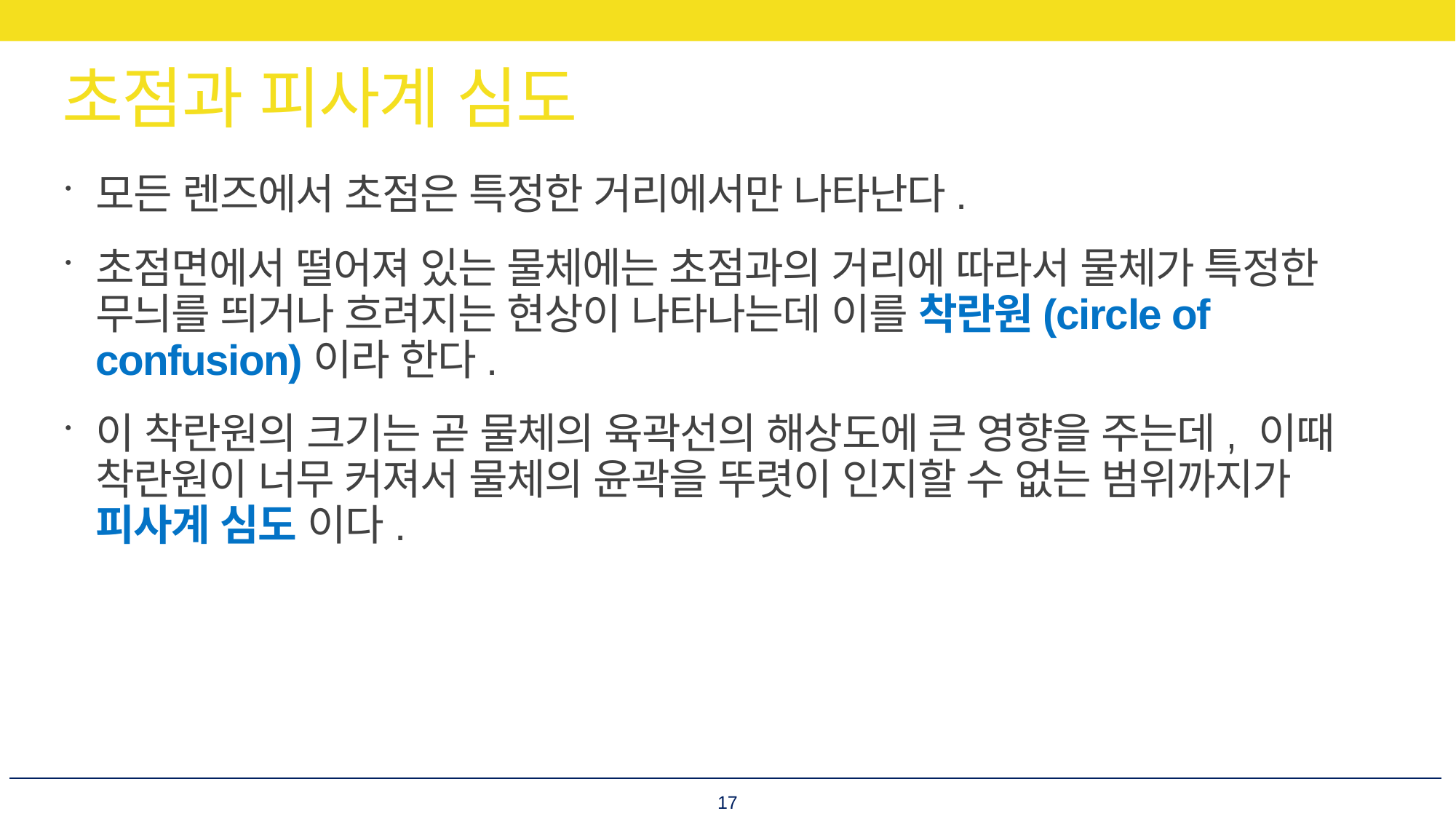

# 초점과 피사계 심도
모든 렌즈에서 초점은 특정한 거리에서만 나타난다.

초점면에서 떨어져 있는 물체에는 초점과의 거리에 따라서 물체가 특정한 무늬를 띄거나 흐려지는 현상이 나타나는데 이를 착란원(circle of confusion)이라 한다.

이 착란원의 크기는 곧 물체의 육곽선의 해상도에 큰 영향을 주는데, 이때 착란원이 너무 커져서 물체의 윤곽을 뚜렷이 인지할 수 없는 범위까지가 피사계 심도 이다.
17